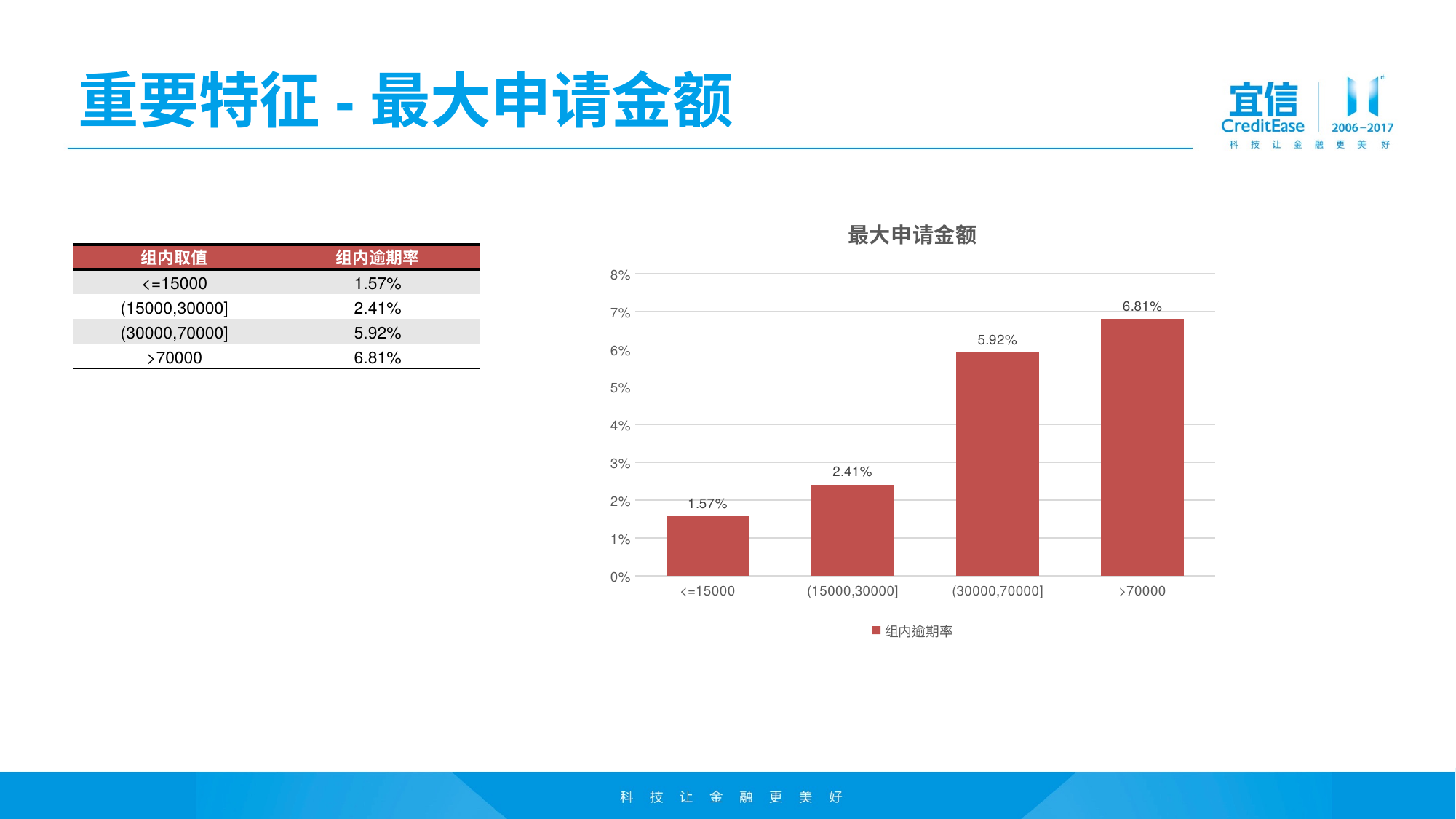

# 重要特征-最大申请金额

### Chart: 最大申请金额

| Category | 组内逾期率 |
|---|---|
| <=15000 | 0.0157377049180328 |
| (15000,30000] | 0.0241228070175439 |
| (30000,70000] | 0.0592209525398282 |
| >70000 | 0.0681140034983023 |
| 组内取值 | 组内逾期率 |
| --- | --- |
| <=15000 | 1.57% |
| (15000,30000] | 2.41% |
| (30000,70000] | 5.92% |
| >70000 | 6.81% |